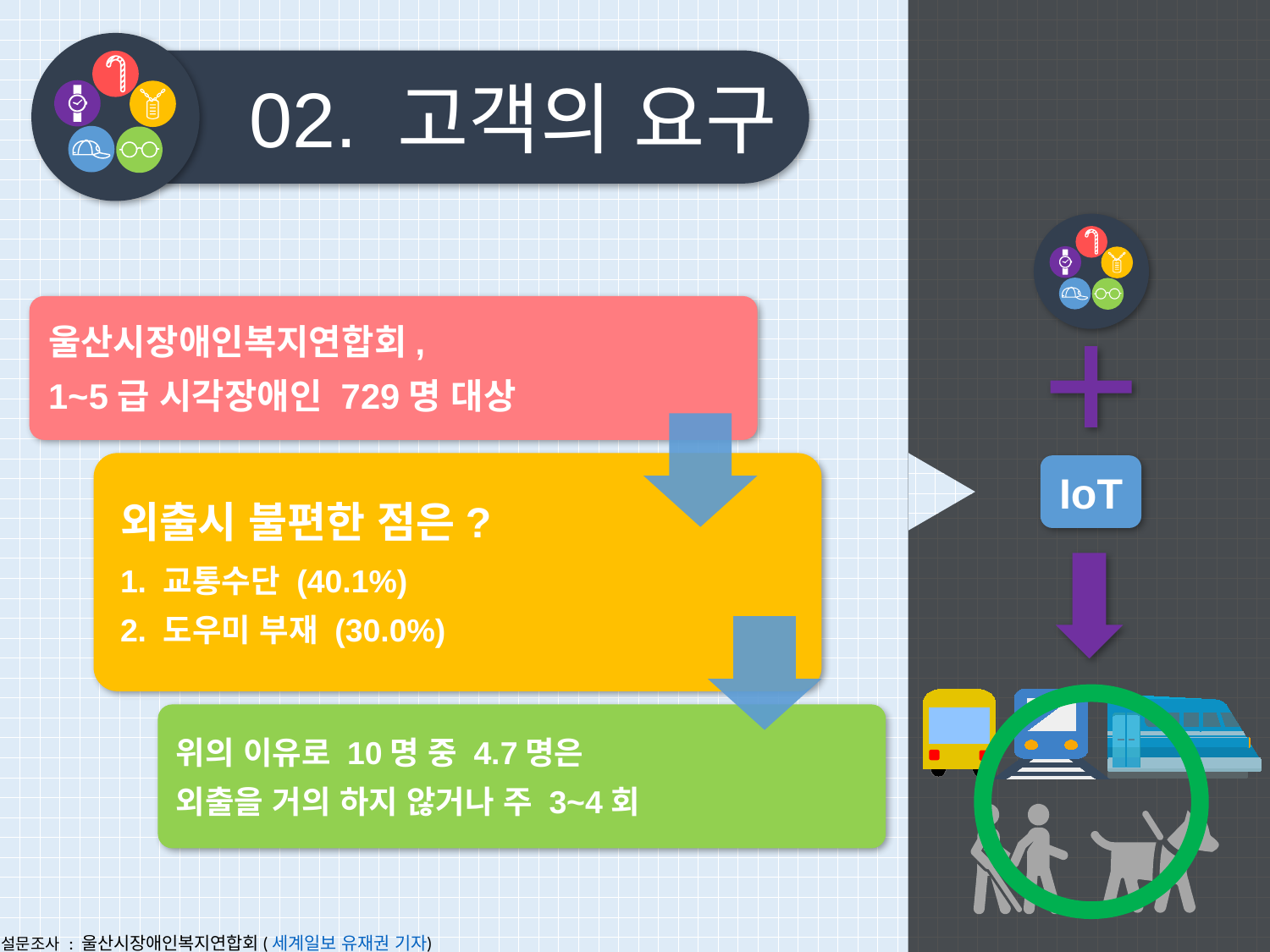

02. 고객의 요구

울산시장애인복지연합회,
1~5급 시각장애인 729명 대상
외출시 불편한 점은?
1. 교통수단 (40.1%)
2. 도우미 부재 (30.0%)
위의 이유로 10명 중 4.7명은
외출을 거의 하지 않거나 주 3~4회

IoT

설문조사 : 울산시장애인복지연합회(세계일보 유재권 기자)